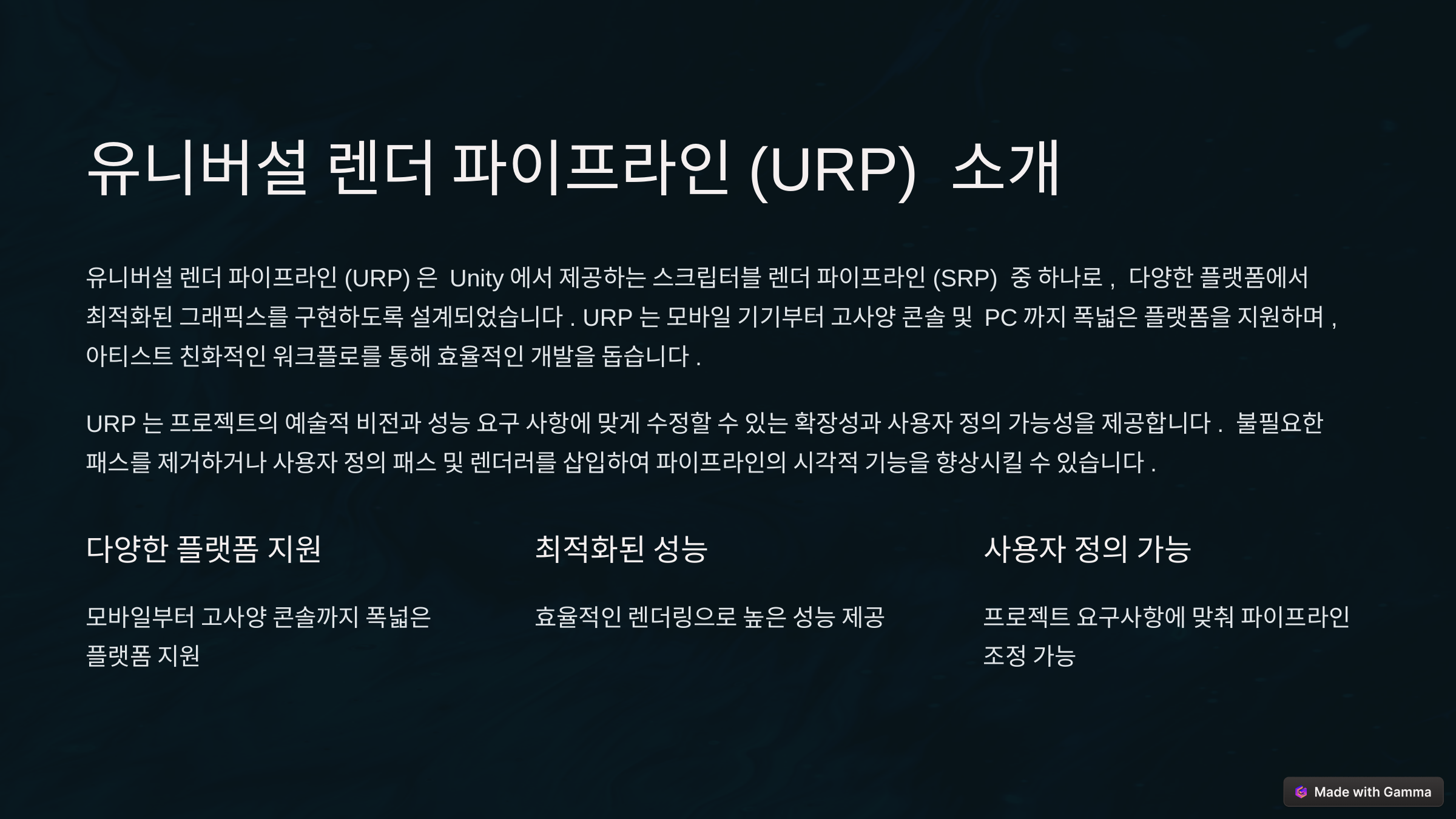

유니버설 렌더 파이프라인(URP) 소개
유니버설 렌더 파이프라인(URP)은 Unity에서 제공하는 스크립터블 렌더 파이프라인(SRP) 중 하나로, 다양한 플랫폼에서 최적화된 그래픽스를 구현하도록 설계되었습니다. URP는 모바일 기기부터 고사양 콘솔 및 PC까지 폭넓은 플랫폼을 지원하며, 아티스트 친화적인 워크플로를 통해 효율적인 개발을 돕습니다.
URP는 프로젝트의 예술적 비전과 성능 요구 사항에 맞게 수정할 수 있는 확장성과 사용자 정의 가능성을 제공합니다. 불필요한 패스를 제거하거나 사용자 정의 패스 및 렌더러를 삽입하여 파이프라인의 시각적 기능을 향상시킬 수 있습니다.
다양한 플랫폼 지원
최적화된 성능
사용자 정의 가능
모바일부터 고사양 콘솔까지 폭넓은 플랫폼 지원
효율적인 렌더링으로 높은 성능 제공
프로젝트 요구사항에 맞춰 파이프라인 조정 가능